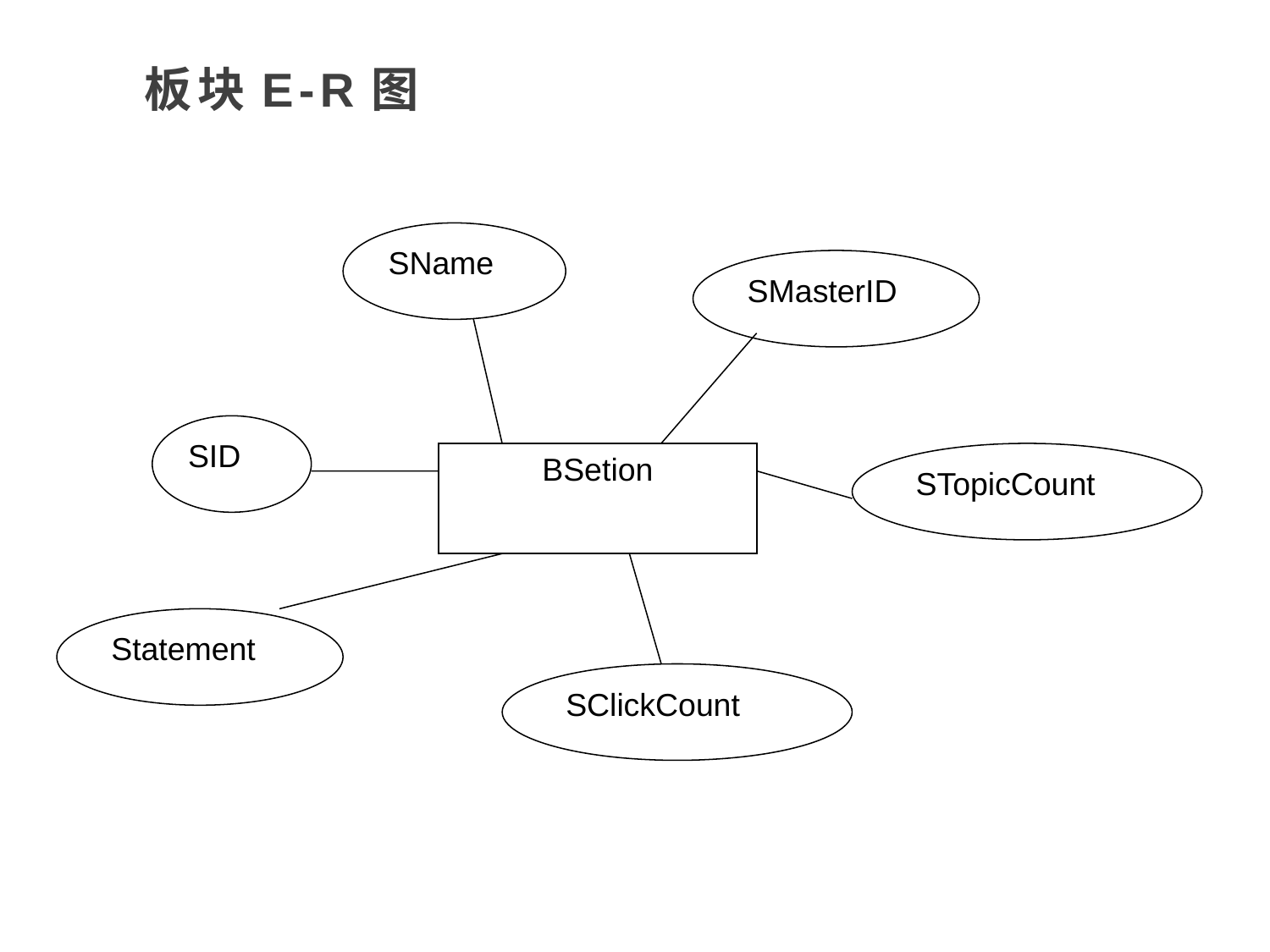

板块E-R图
SName

SMasterID

SID

BSetion

STopicCount

Statement

SClickCount